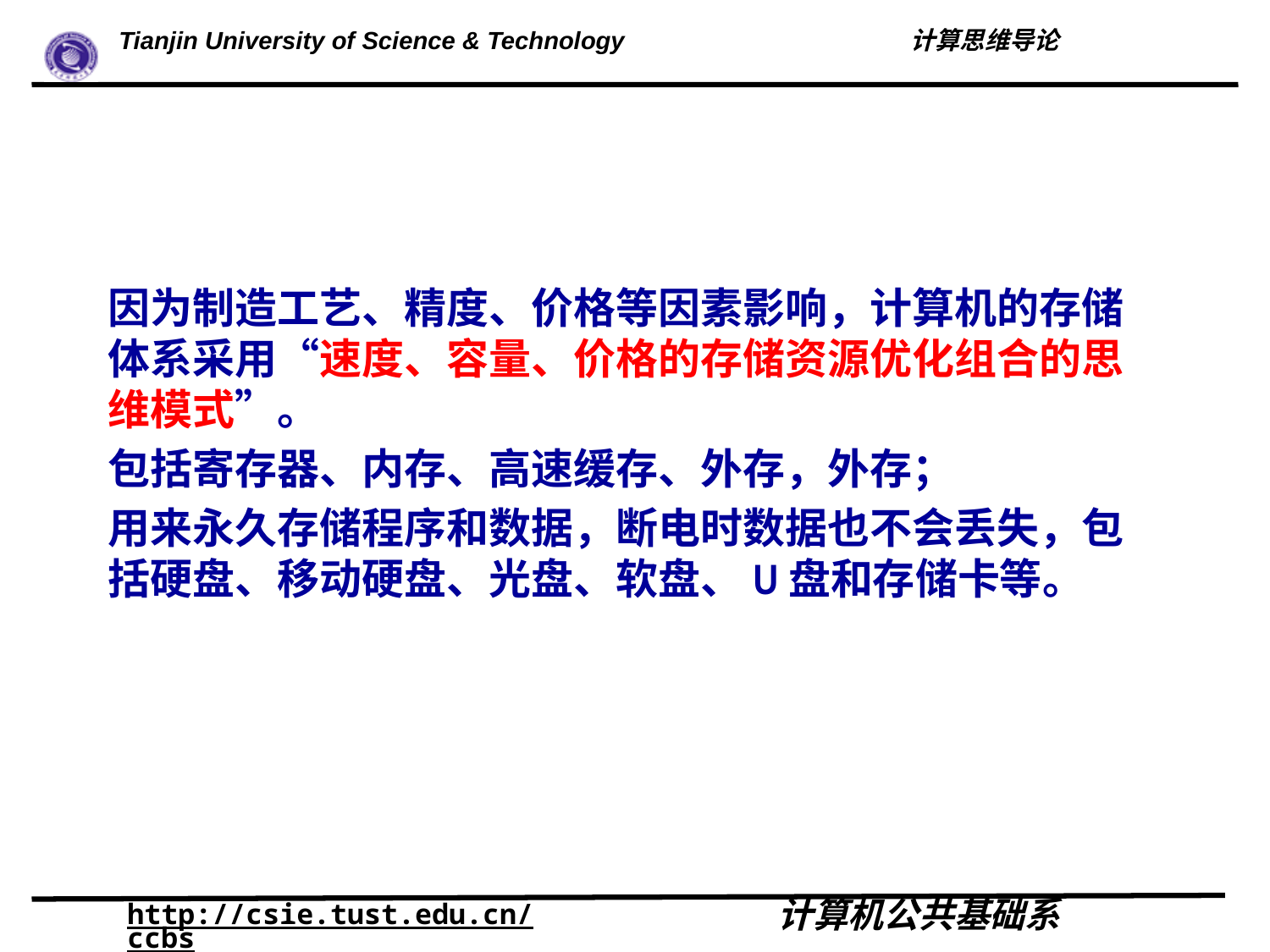

#
因为制造工艺、精度、价格等因素影响，计算机的存储体系采用“速度、容量、价格的存储资源优化组合的思维模式”。
包括寄存器、内存、高速缓存、外存，外存；
用来永久存储程序和数据，断电时数据也不会丢失，包括硬盘、移动硬盘、光盘、软盘、U盘和存储卡等。